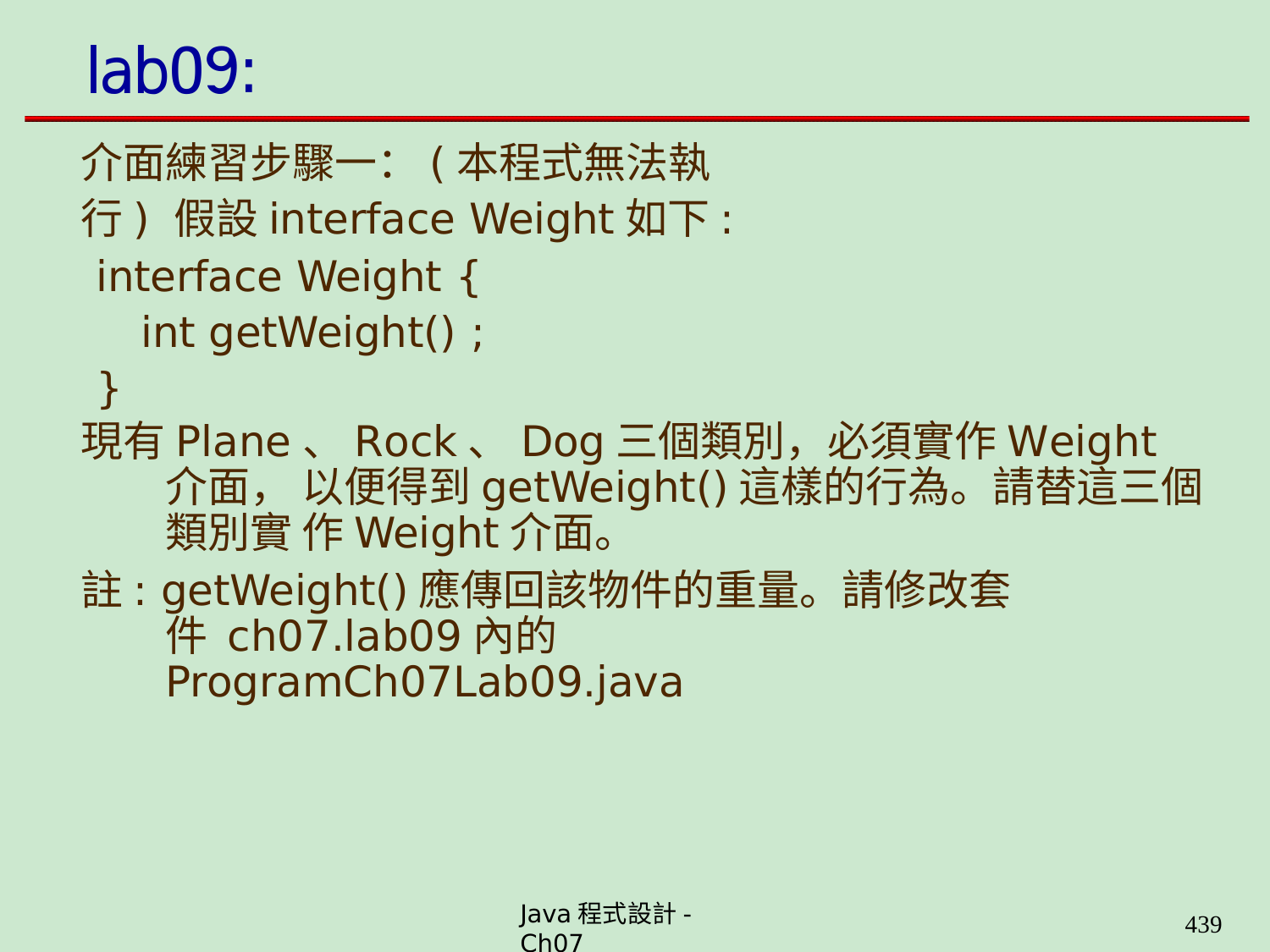

# lab09:
介面練習步驟一：(本程式無法執行) 假設interface Weight如下:
interface Weight {
int getWeight() ;
}
現有Plane、Rock、Dog三個類別，必須實作Weight介面， 以便得到getWeight()這樣的行為。請替這三個類別實 作Weight介面。
註: getWeight()應傳回該物件的重量。請修改套件 ch07.lab09內的ProgramCh07Lab09.java
Java程式設計-Ch07
439